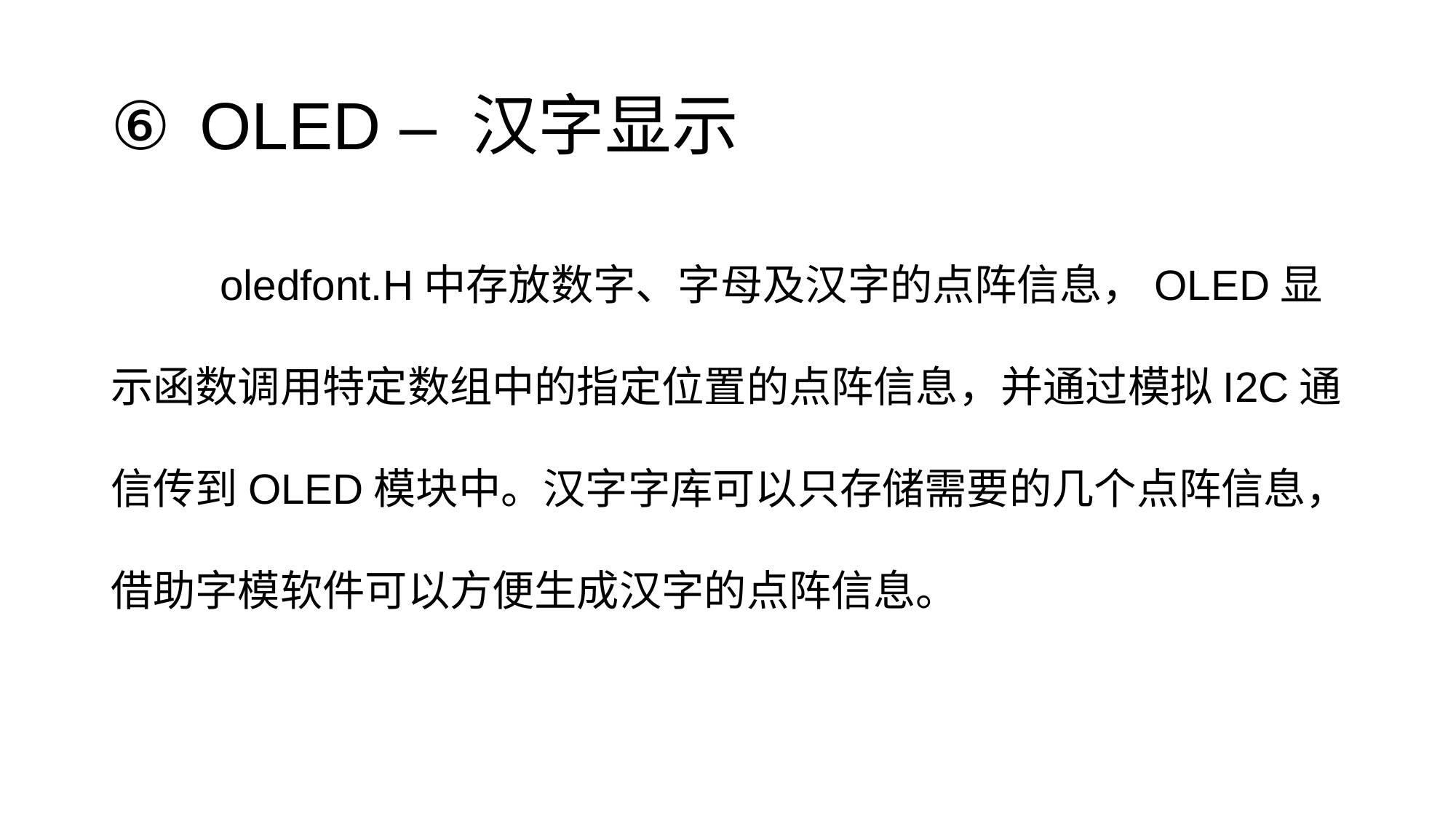

# OLED – 汉字显示
	oledfont.H中存放数字、字母及汉字的点阵信息，OLED显示函数调用特定数组中的指定位置的点阵信息，并通过模拟I2C通信传到OLED模块中。汉字字库可以只存储需要的几个点阵信息，借助字模软件可以方便生成汉字的点阵信息。